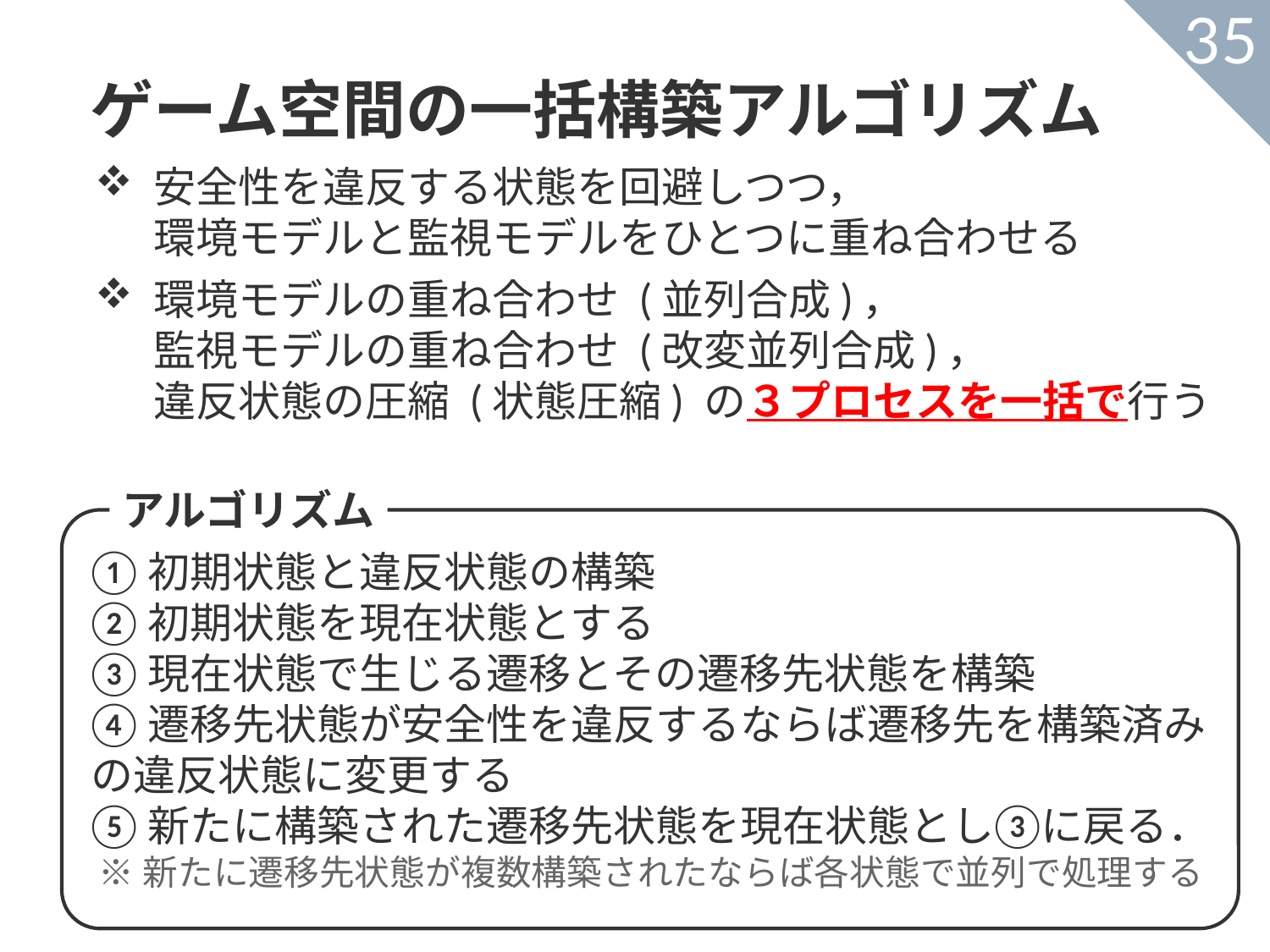

# ゲーム空間の一括構築アルゴリズム
35

安全性を違反する状態を回避しつつ，
環境モデルと監視モデルをひとつに重ね合わせる
環境モデルの重ね合わせ (並列合成)，
監視モデルの重ね合わせ (改変並列合成)，
違反状態の圧縮 (状態圧縮) の３プロセスを一括で行う
アルゴリズム
①初期状態と違反状態の構築
②初期状態を現在状態とする
③現在状態で生じる遷移とその遷移先状態を構築
④遷移先状態が安全性を違反するならば遷移先を構築済みの違反状態に変更する
⑤新たに構築された遷移先状態を現在状態とし③に戻る．
 ※新たに遷移先状態が複数構築されたならば各状態で並列で処理する